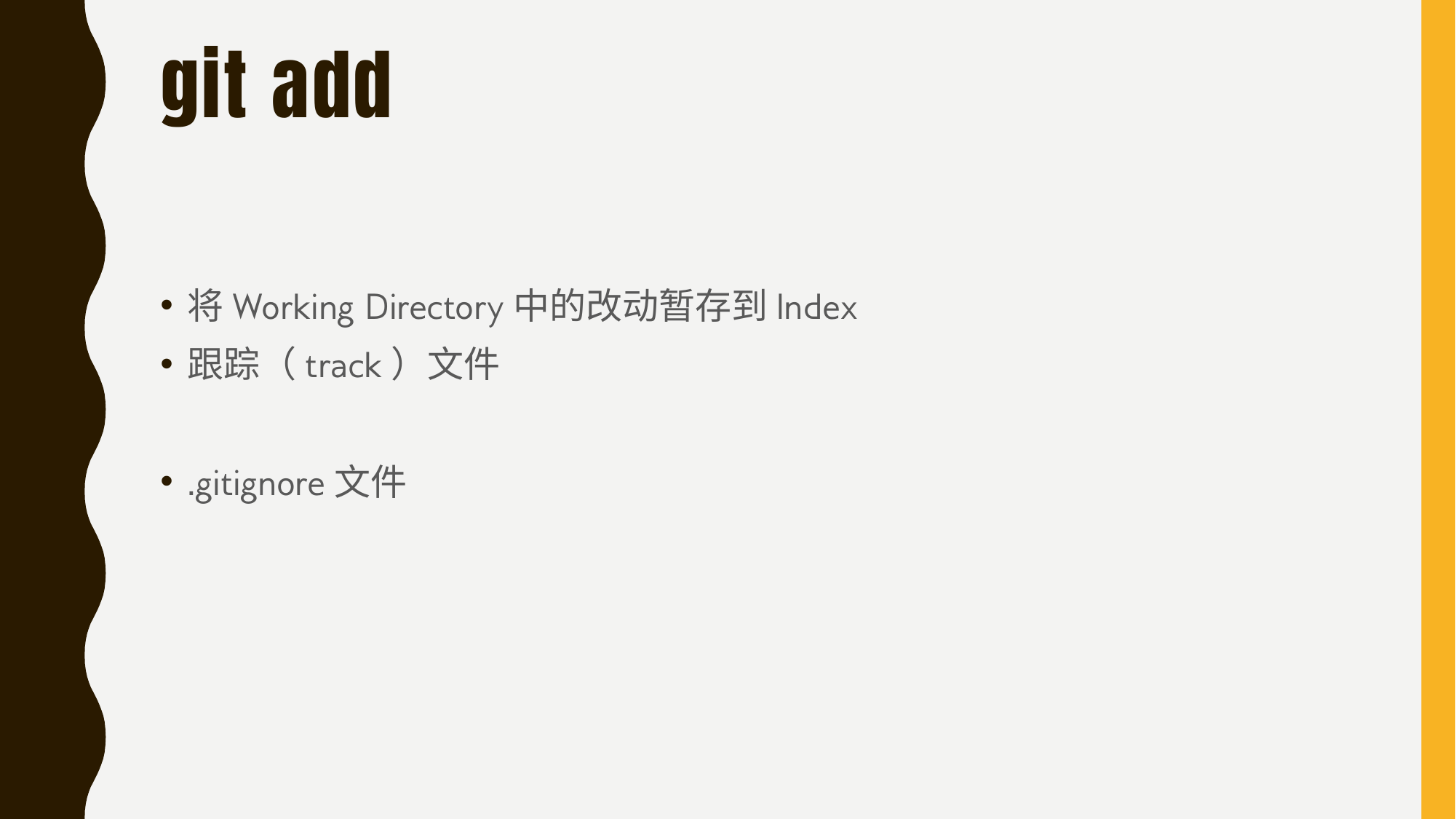

# git add
将Working Directory中的改动暂存到Index
跟踪（track）文件

.gitignore文件